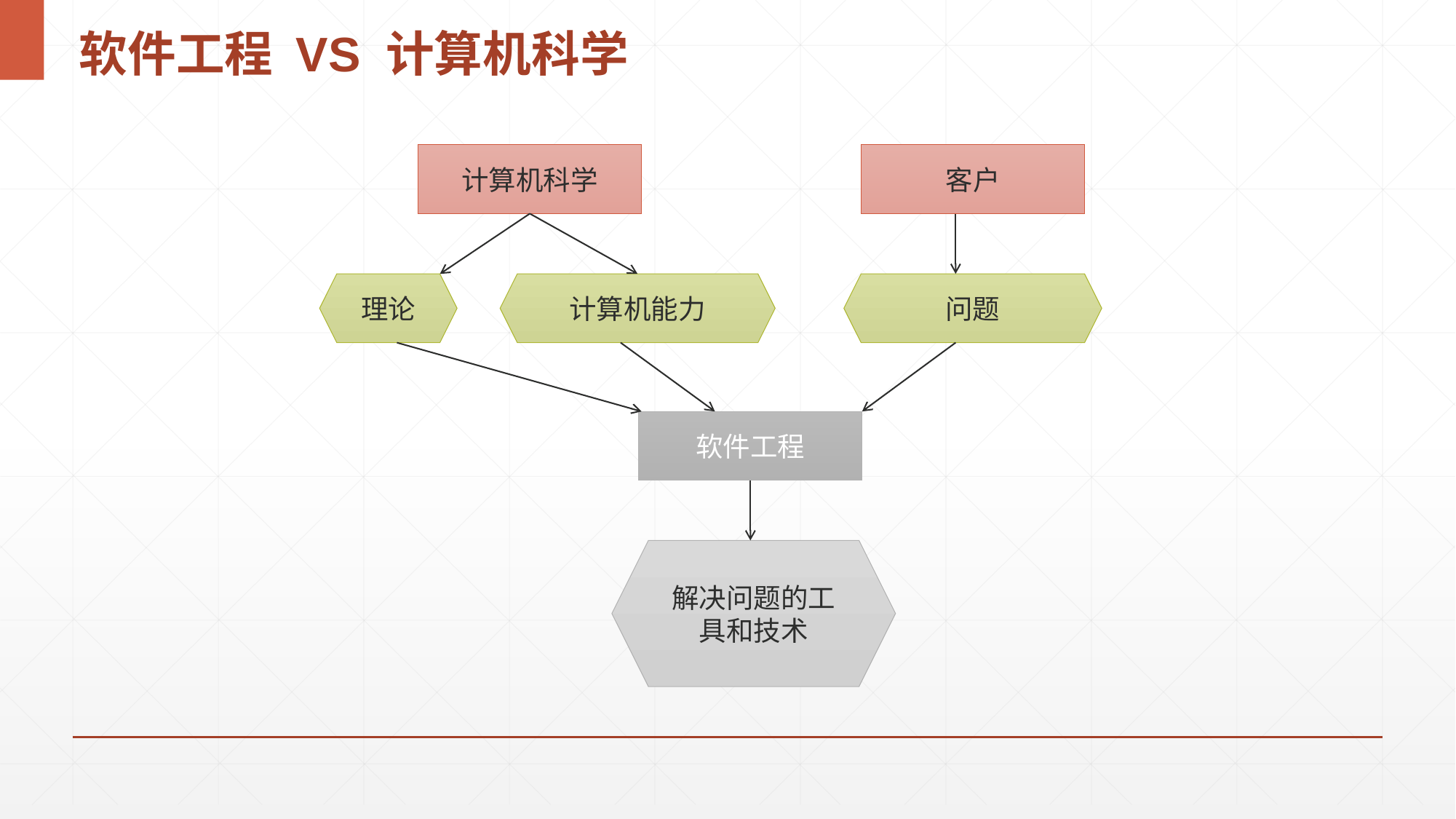

# 软件工程 VS 计算机科学
计算机科学
客户
理论
计算机能力
问题
软件工程
解决问题的工具和技术